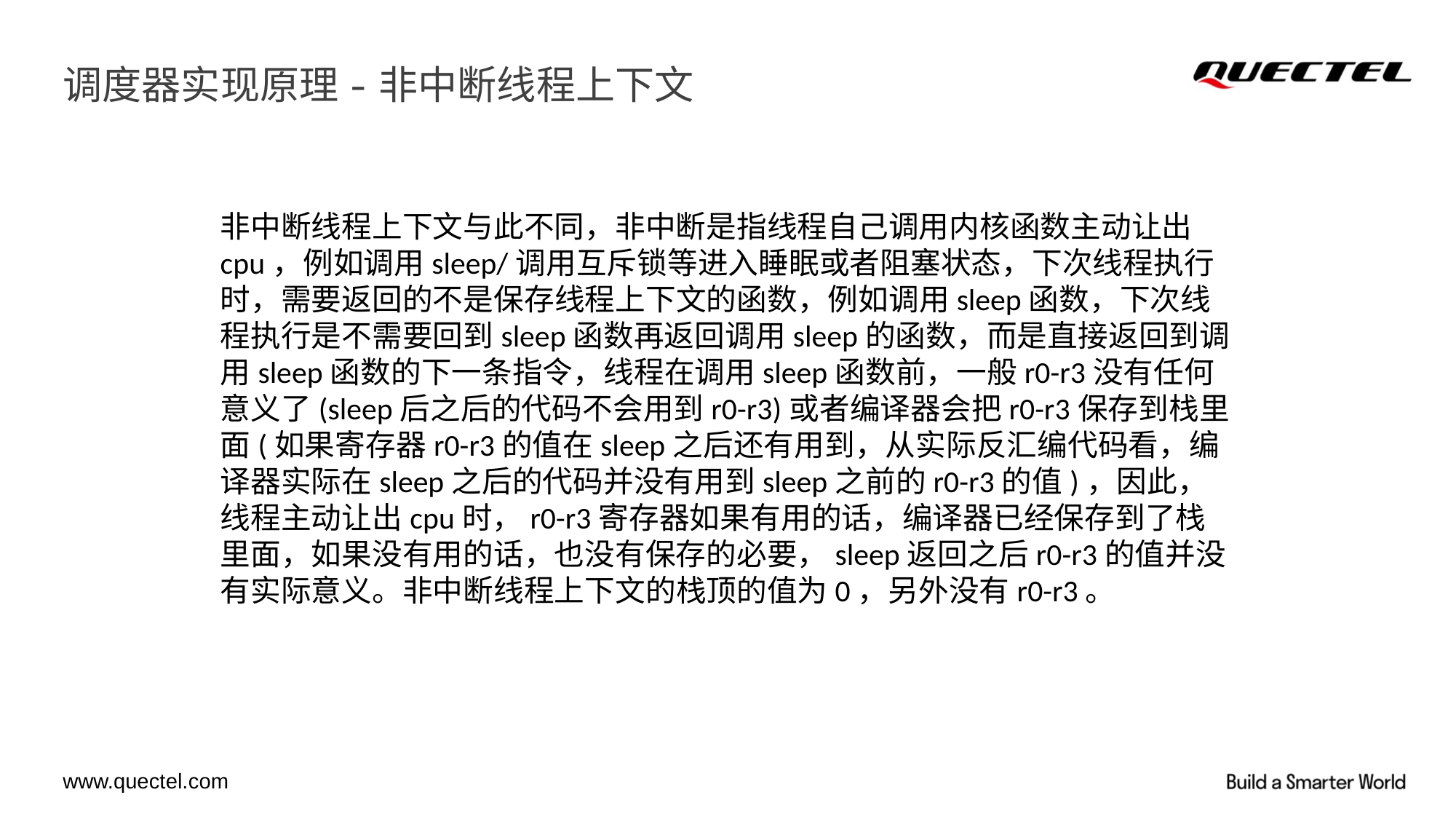

# 调度器实现原理-非中断线程上下文
非中断线程上下文与此不同，非中断是指线程自己调用内核函数主动让出cpu，例如调用sleep/调用互斥锁等进入睡眠或者阻塞状态，下次线程执行时，需要返回的不是保存线程上下文的函数，例如调用sleep函数，下次线程执行是不需要回到sleep函数再返回调用sleep的函数，而是直接返回到调用sleep函数的下一条指令，线程在调用sleep函数前，一般r0-r3没有任何意义了(sleep后之后的代码不会用到r0-r3)或者编译器会把r0-r3保存到栈里面(如果寄存器r0-r3的值在sleep之后还有用到，从实际反汇编代码看，编译器实际在sleep之后的代码并没有用到sleep之前的r0-r3的值)，因此，线程主动让出cpu时，r0-r3寄存器如果有用的话，编译器已经保存到了栈里面，如果没有用的话，也没有保存的必要，sleep返回之后r0-r3的值并没有实际意义。非中断线程上下文的栈顶的值为0，另外没有r0-r3。